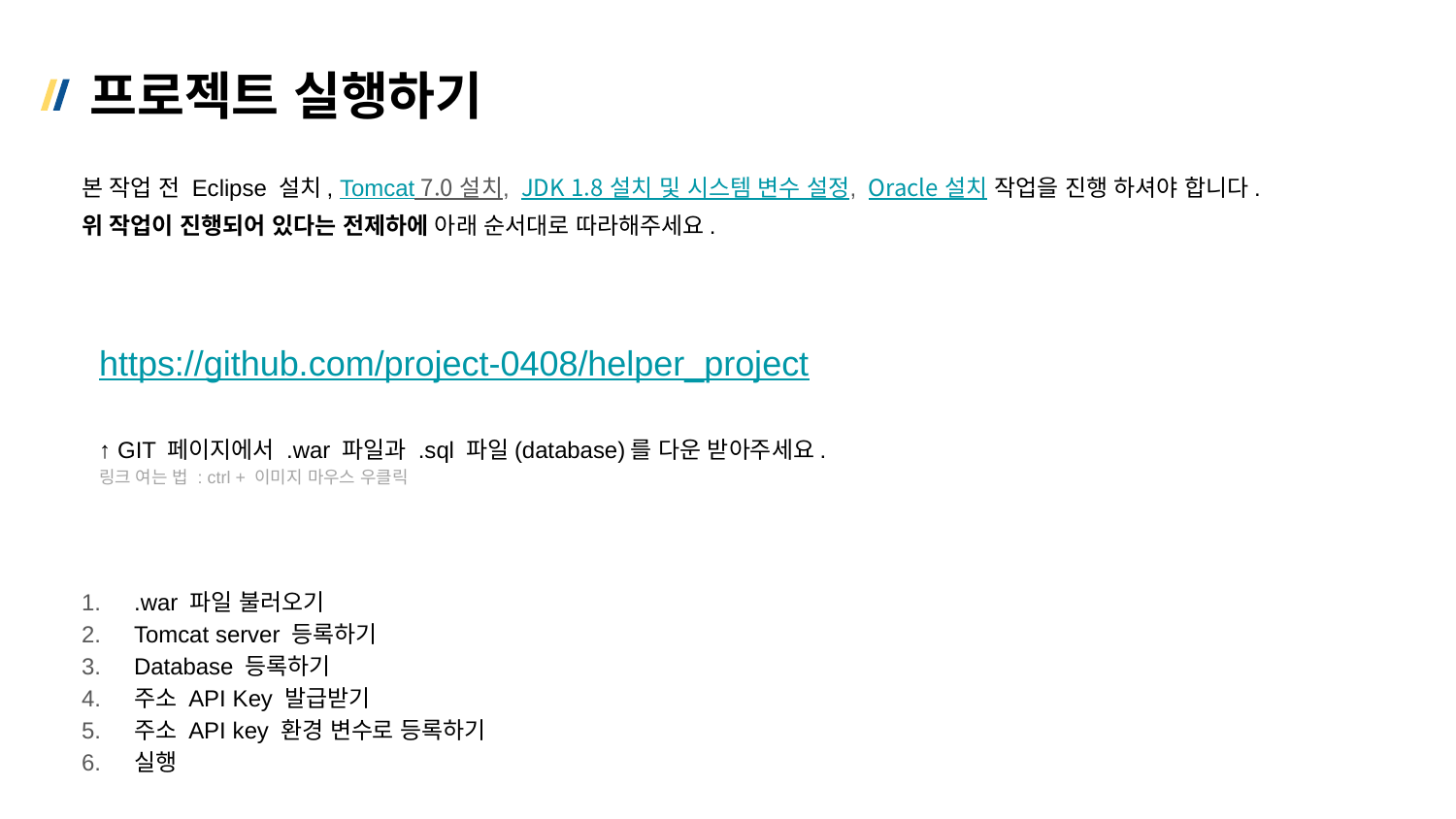

# 프로젝트 실행하기

본 작업 전 Eclipse 설치, Tomcat 7.0 설치, JDK 1.8 설치 및 시스템 변수 설정, Oracle 설치 작업을 진행 하셔야 합니다.
위 작업이 진행되어 있다는 전제하에 아래 순서대로 따라해주세요.

https://github.com/project-0408/helper_project

↑ GIT 페이지에서 .war 파일과 .sql 파일(database)를 다운 받아주세요.
링크 여는 법 : ctrl + 이미지 마우스 우클릭

.war 파일 불러오기
Tomcat server 등록하기
Database 등록하기
주소 API Key 발급받기
주소 API key 환경 변수로 등록하기
실행